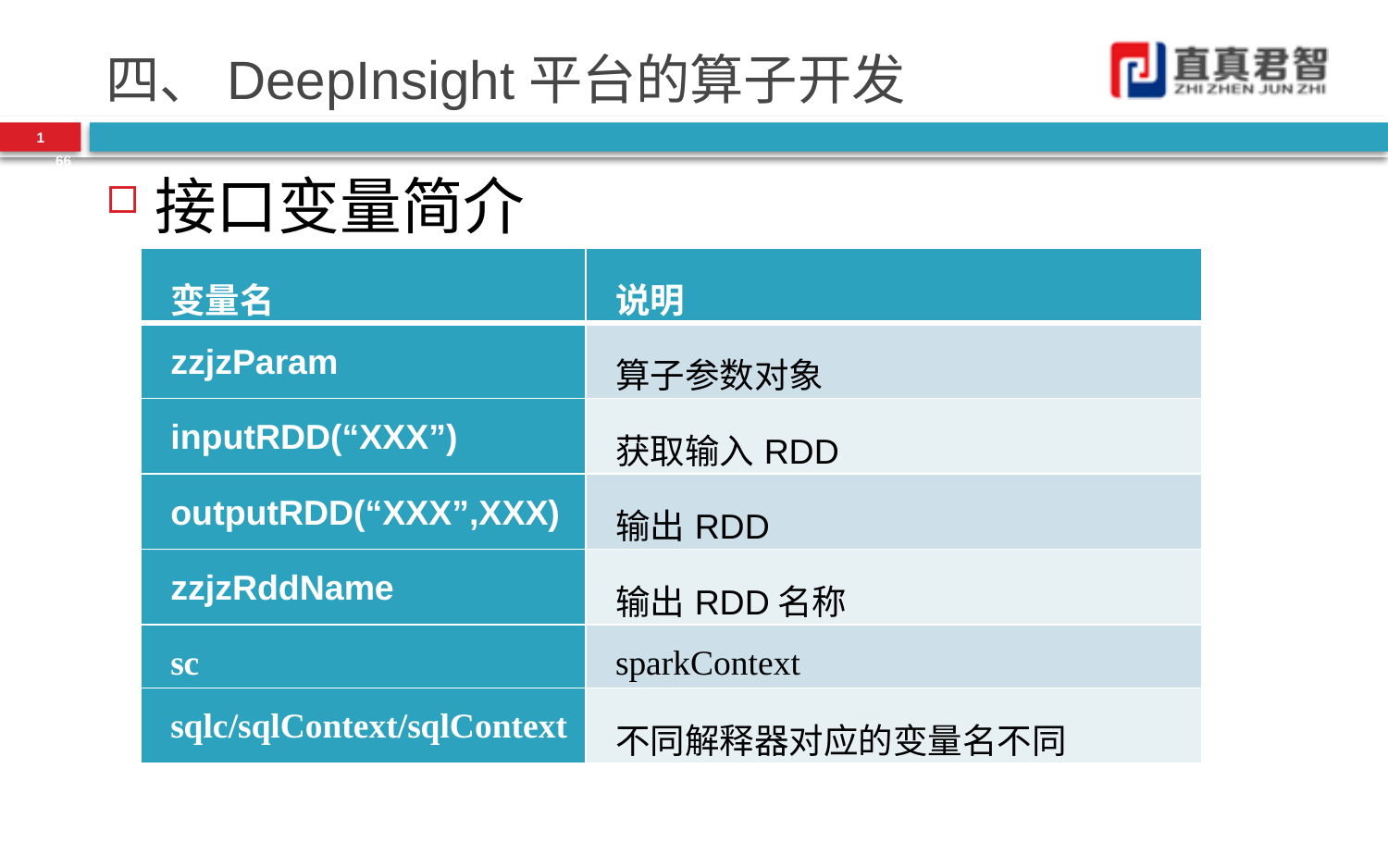

# 四、DeepInsight平台的算子开发
1
66
接口变量简介
| 变量名 | 说明 |
| --- | --- |
| zzjzParam | 算子参数对象 |
| inputRDD(“XXX”) | 获取输入RDD |
| outputRDD(“XXX”,XXX) | 输出RDD |
| zzjzRddName | 输出RDD名称 |
| sc | sparkContext |
| sqlc/sqlContext/sqlContext | 不同解释器对应的变量名不同 |